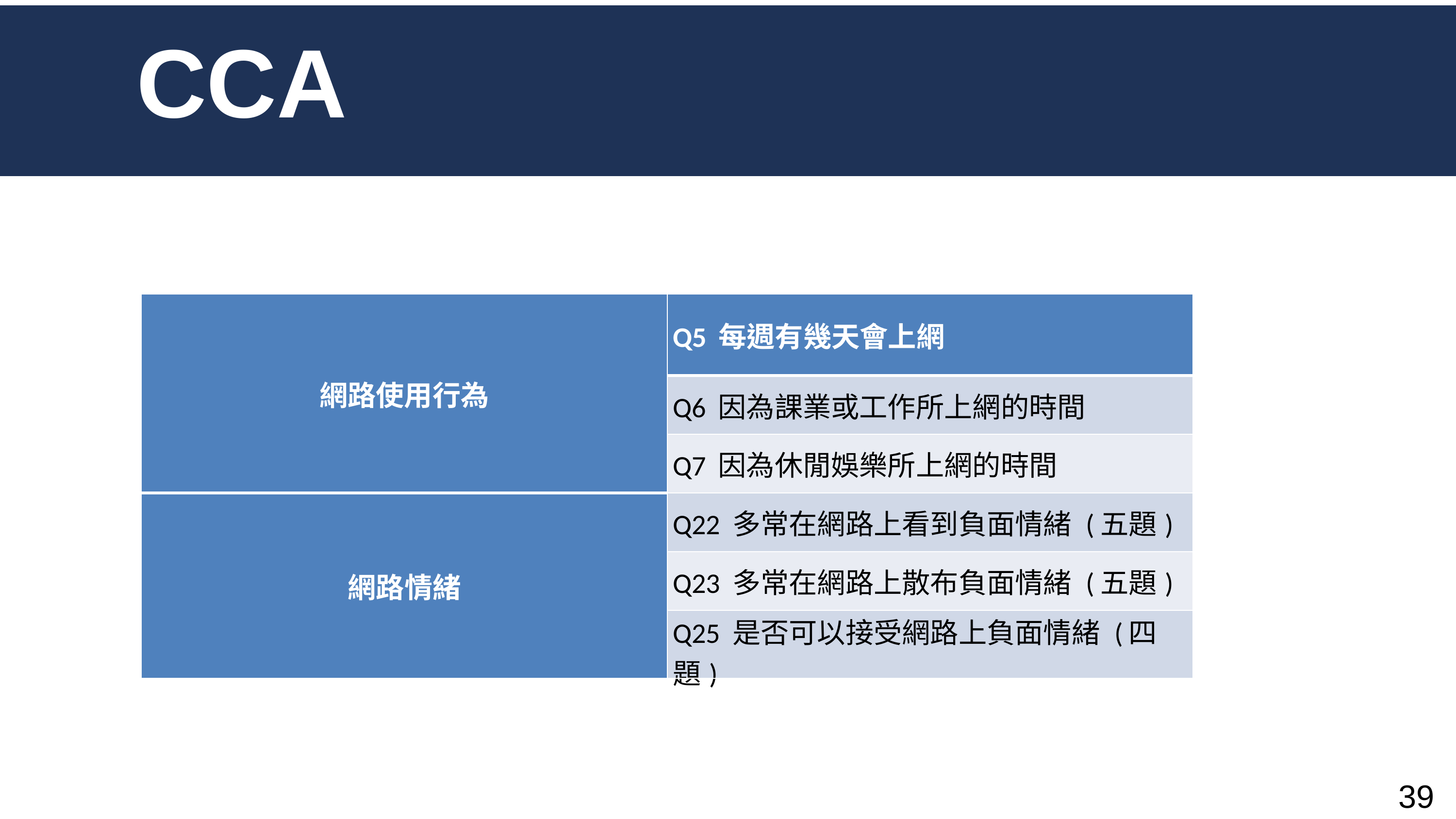

CCA
| 網路使用行為 | Q5 每週有幾天會上網 |
| --- | --- |
|  | Q6 因為課業或工作所上網的時間 |
|  | Q7 因為休閒娛樂所上網的時間 |
| 網路情緒 | Q22 多常在網路上看到負面情緒 (五題) |
|  | Q23 多常在網路上散布負面情緒 (五題) |
|  | Q25 是否可以接受網路上負面情緒 (四題) |
39